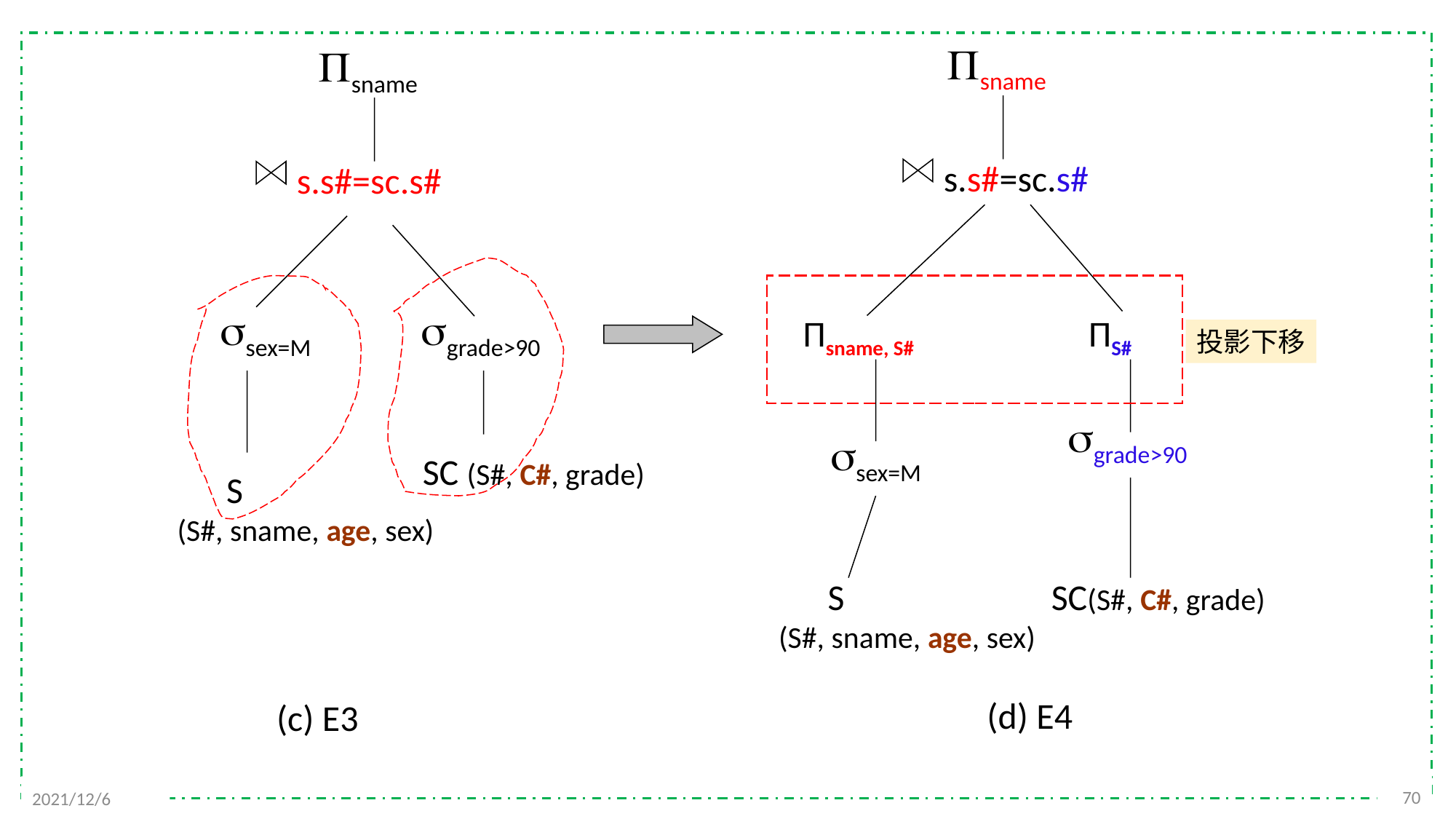

Πsname
Πsname

s.s#=sc.s#
s.s#=sc.s#

σsex=M
σgrade>90
Πsname, S#
ΠS#

投影下移

σgrade>90
σsex=M
SC (S#, C#, grade)

      S
(S#, sname, age, sex)

      S
(S#, sname, age, sex)
SC(S#, C#, grade)
(d) E4
(c) E3
70
2021/12/6